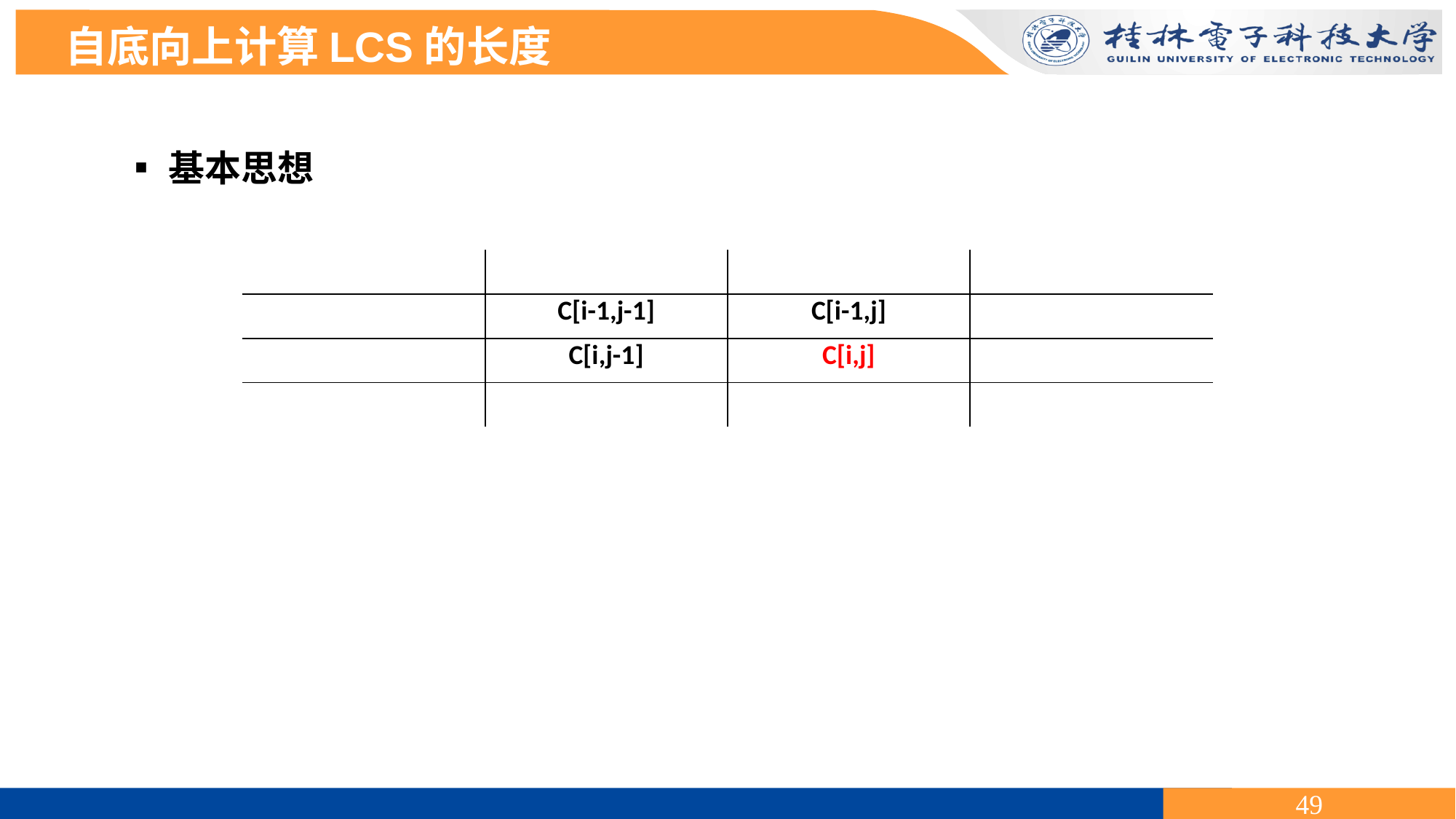

自底向上计算LCS的长度
▪基本思想
|  |  |  |  |
| --- | --- | --- | --- |
|  | C[i-1,j-1] | C[i-1,j] |  |
|  | C[i,j-1] | C[i,j] |  |
|  |  |  |  |